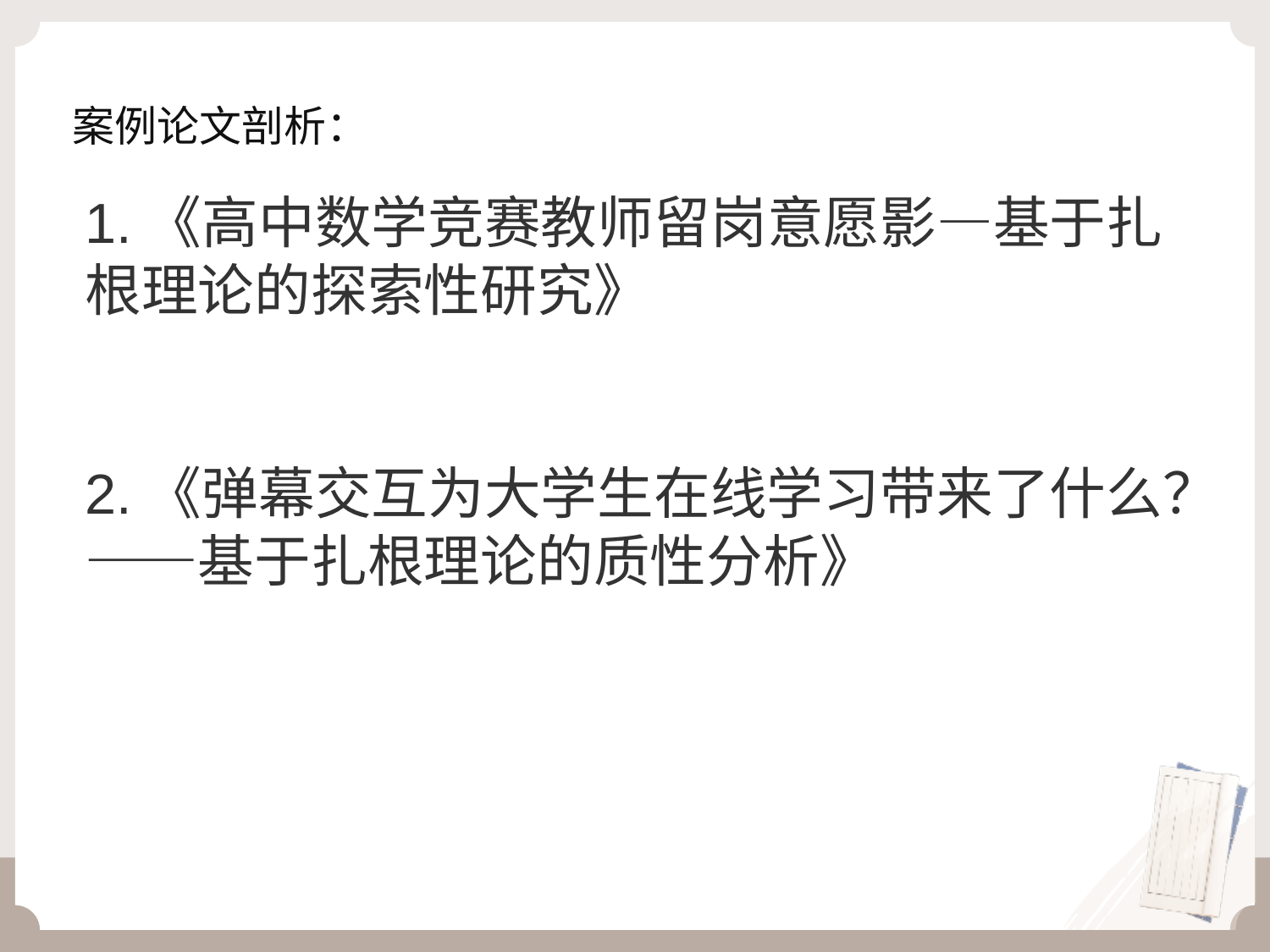

# 案例论文剖析：
1.《高中数学竞赛教师留岗意愿影—基于扎根理论的探索性研究》

2.《弹幕交互为大学生在线学习带来了什么？——基于扎根理论的质性分析》